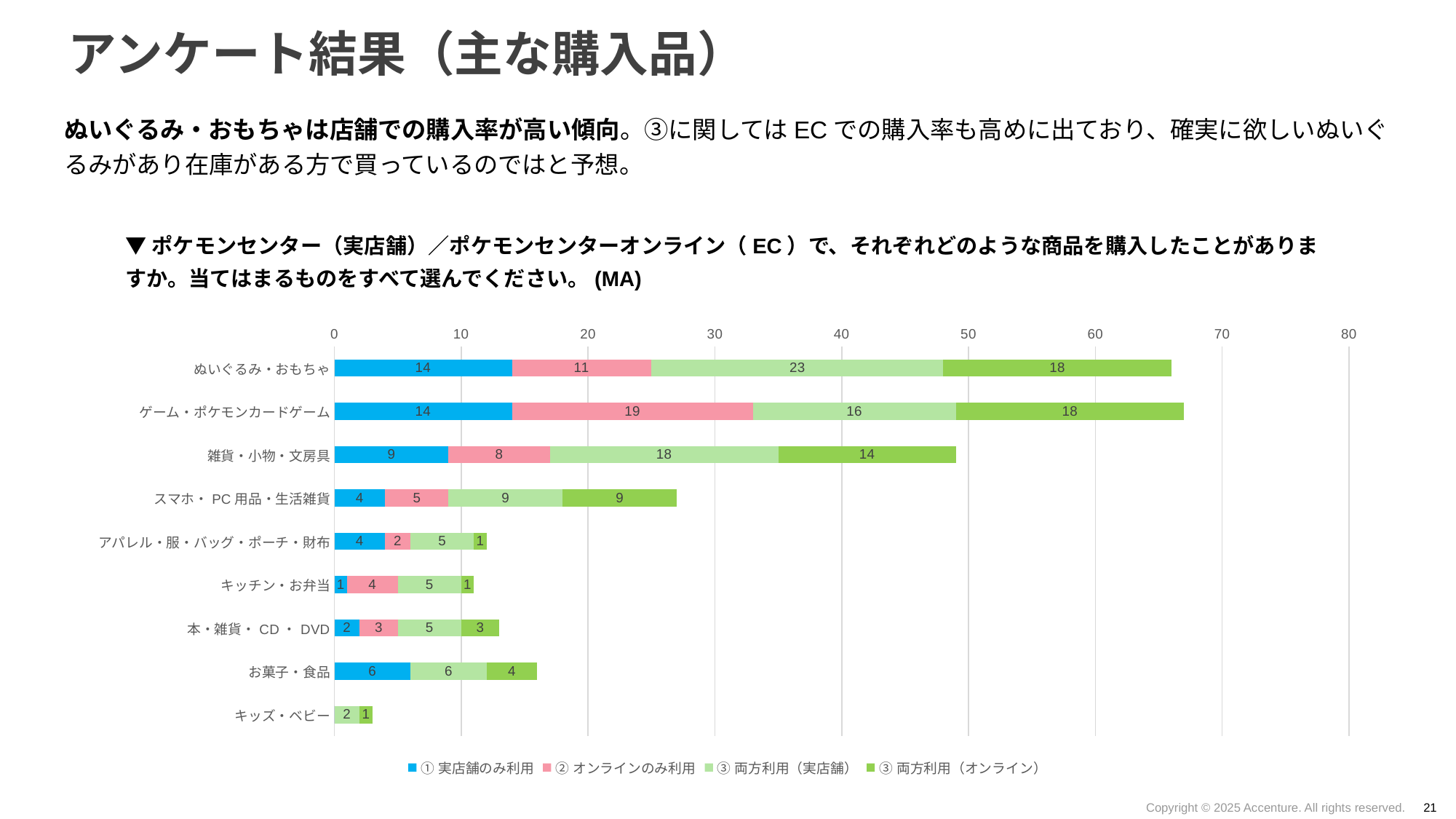

# アンケート結果（主な購入品）
ぬいぐるみ・おもちゃは店舗での購入率が高い傾向。③に関してはECでの購入率も高めに出ており、確実に欲しいぬいぐるみがあり在庫がある方で買っているのではと予想。
▼ポケモンセンター（実店舗）／ポケモンセンターオンライン（EC）で、それぞれどのような商品を購入したことがありますか。当てはまるものをすべて選んでください。(MA)

### Chart

| Category | ①実店舗のみ利用 | ②オンラインのみ利用 | ③両方利用（実店舗） | ③両方利用（オンライン） |
|---|---|---|---|---|
| ぬいぐるみ・おもちゃ | 14.0 | 11.0 | 23.0 | 18.0 |
| ゲーム・ポケモンカードゲーム | 14.0 | 19.0 | 16.0 | 18.0 |
| 雑貨・小物・文房具 | 9.0 | 8.0 | 18.0 | 14.0 |
| スマホ・PC用品・生活雑貨 | 4.0 | 5.0 | 9.0 | 9.0 |
| アパレル・服・バッグ・ポーチ・財布 | 4.0 | 2.0 | 5.0 | 1.0 |
| キッチン・お弁当 | 1.0 | 4.0 | 5.0 | 1.0 |
| 本・雑貨・CD・DVD | 2.0 | 3.0 | 5.0 | 3.0 |
| お菓子・食品 | 6.0 | 0.0 | 6.0 | 4.0 |
| キッズ・ベビー | 0.0 | 0.0 | 2.0 | 1.0 |